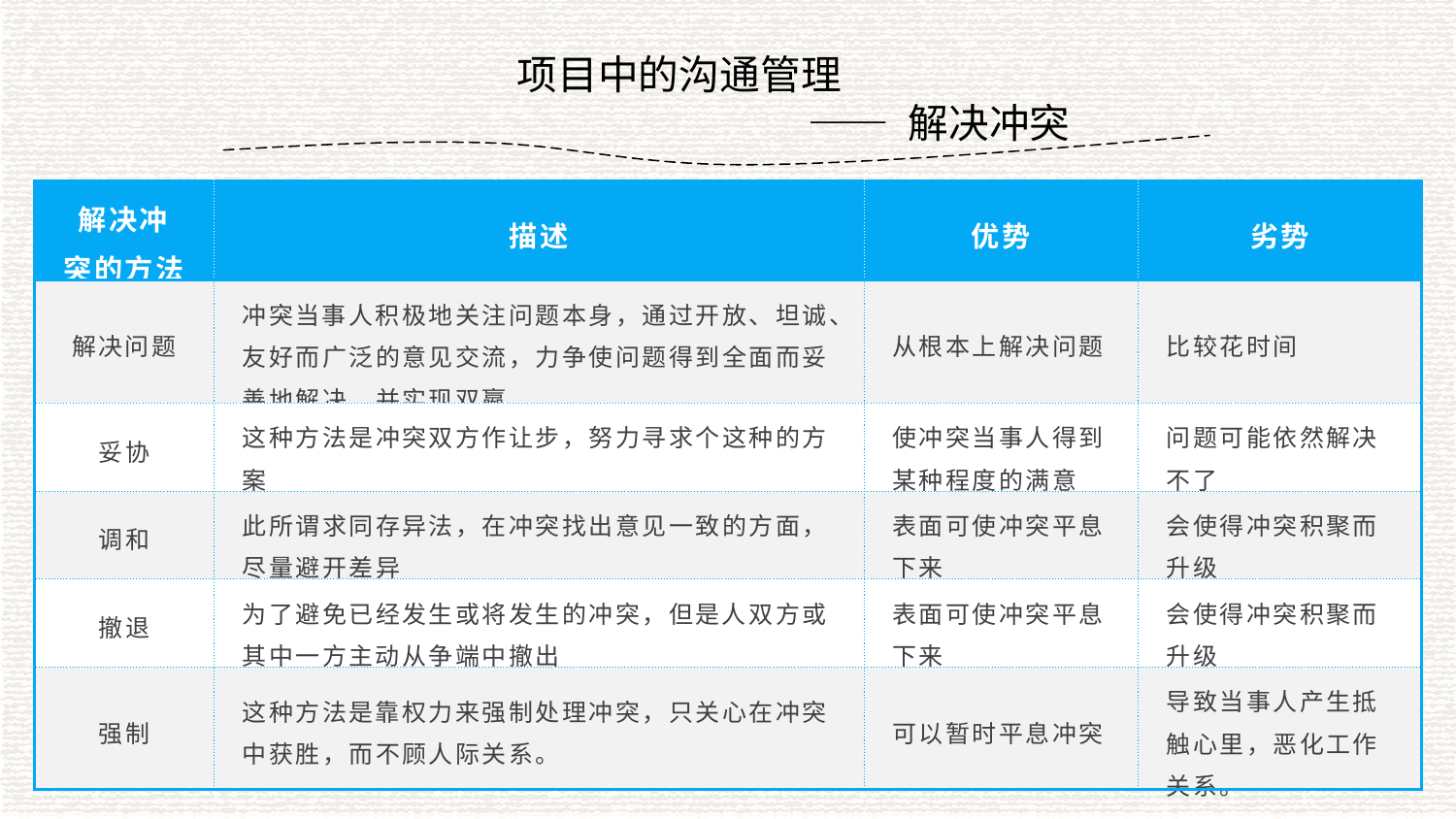

项目中的沟通管理
		—— 解决冲突

| 解决冲突的方法 | 描述 | 优势 | 劣势 |
| --- | --- | --- | --- |
| 解决问题 | 冲突当事人积极地关注问题本身，通过开放、坦诚、友好而广泛的意见交流，力争使问题得到全面而妥善地解决，并实现双嬴 | 从根本上解决问题 | 比较花时间 |
| 妥协 | 这种方法是冲突双方作让步，努力寻求个这种的方案 | 使冲突当事人得到某种程度的满意 | 问题可能依然解决不了 |
| 调和 | 此所谓求同存异法，在冲突找出意见一致的方面，尽量避开差异 | 表面可使冲突平息下来 | 会使得冲突积聚而升级 |
| 撤退 | 为了避免已经发生或将发生的冲突，但是人双方或其中一方主动从争端中撤出 | 表面可使冲突平息下来 | 会使得冲突积聚而升级 |
| 强制 | 这种方法是靠权力来强制处理冲突，只关心在冲突中获胜，而不顾人际关系。 | 可以暂时平息冲突 | 导致当事人产生抵触心里，恶化工作关系。 |